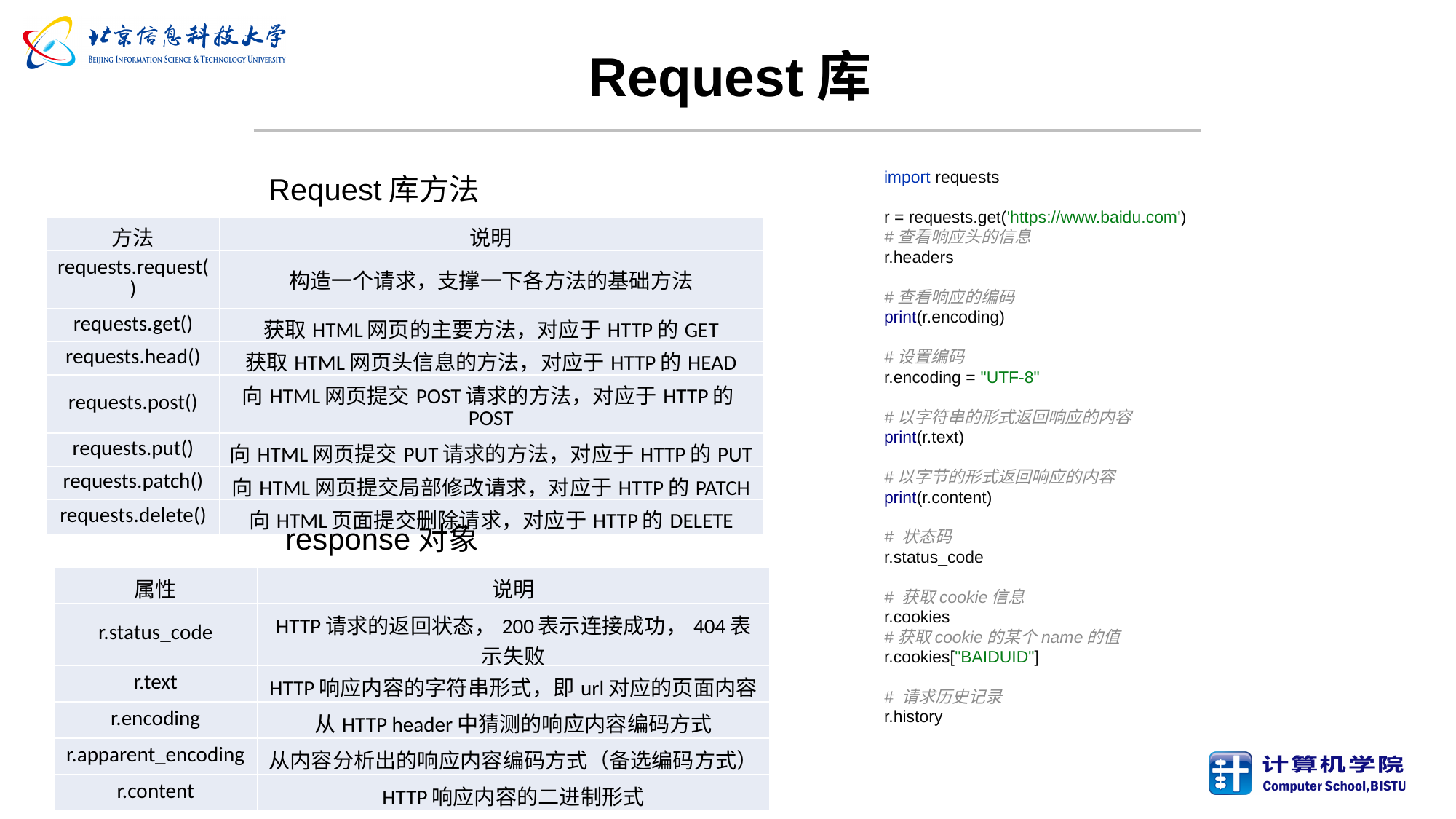

# Request库
import requests
r = requests.get('https://www.baidu.com')
#查看响应头的信息
r.headers
#查看响应的编码
print(r.encoding)
#设置编码
r.encoding = "UTF-8"
#以字符串的形式返回响应的内容
print(r.text)
#以字节的形式返回响应的内容
print(r.content)
# 状态码
r.status_code
# 获取cookie信息
r.cookies
#获取cookie的某个name的值
r.cookies["BAIDUID"]
# 请求历史记录
r.history
Request库方法
| 方法 | 说明 |
| --- | --- |
| requests.request() | 构造一个请求，支撑一下各方法的基础方法 |
| requests.get() | 获取HTML网页的主要方法，对应于HTTP的GET |
| requests.head() | 获取HTML网页头信息的方法，对应于HTTP的HEAD |
| requests.post() | 向HTML网页提交POST请求的方法，对应于HTTP的POST |
| requests.put() | 向HTML网页提交PUT请求的方法，对应于HTTP的PUT |
| requests.patch() | 向HTML网页提交局部修改请求，对应于HTTP的PATCH |
| requests.delete() | 向HTML页面提交删除请求，对应于HTTP的DELETE |
response对象
| 属性 | 说明 |
| --- | --- |
| r.status\_code | HTTP请求的返回状态，200表示连接成功，404表示失败 |
| r.text | HTTP响应内容的字符串形式，即url对应的页面内容 |
| r.encoding | 从HTTP header中猜测的响应内容编码方式 |
| r.apparent\_encoding | 从内容分析出的响应内容编码方式（备选编码方式） |
| r.content | HTTP响应内容的二进制形式 |